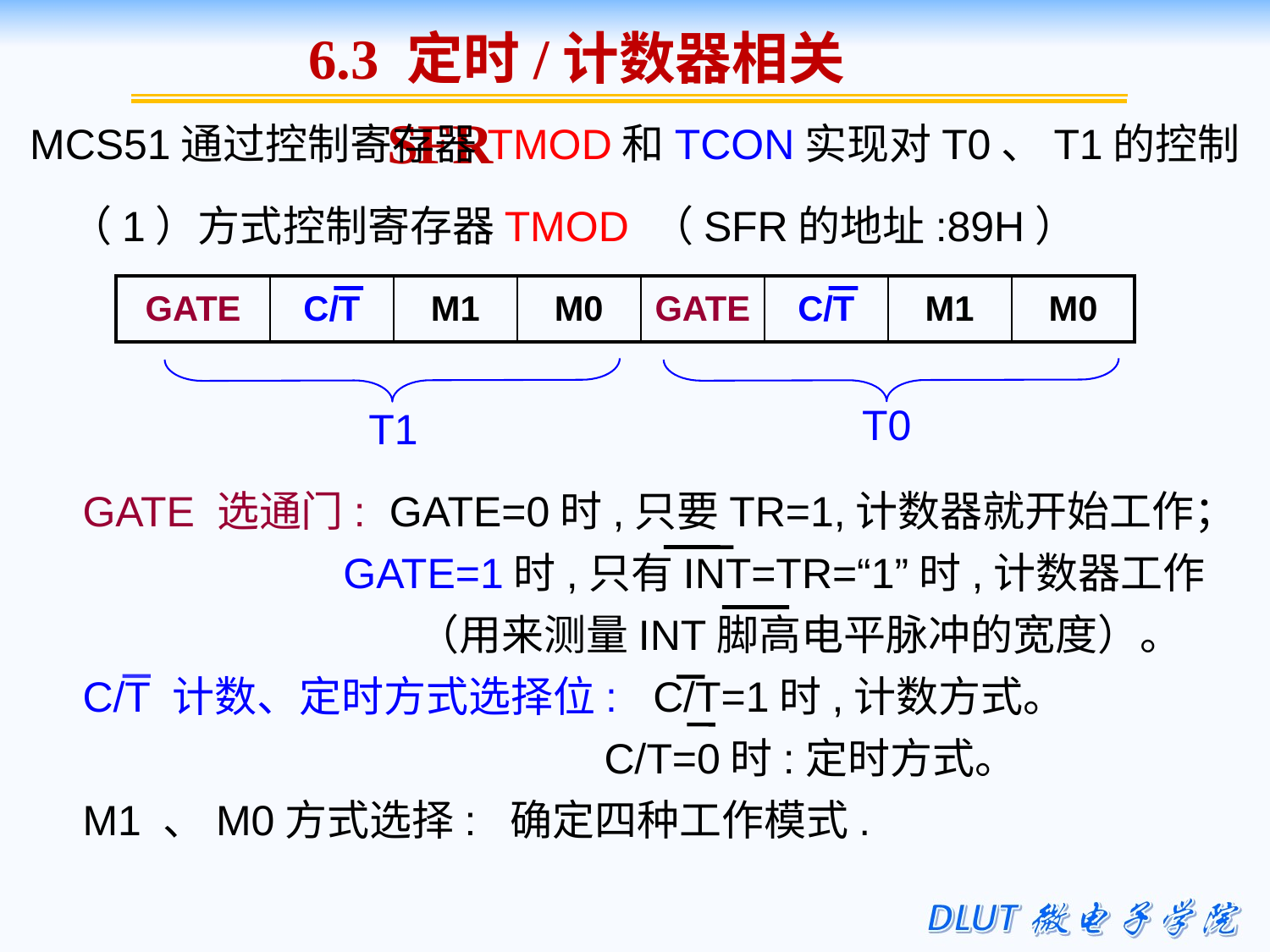

6.3 定时/计数器相关SFR
MCS51通过控制寄存器TMOD和TCON实现对T0、T1的控制

（1）方式控制寄存器TMOD （SFR的地址:89H）
| GATE | C/T | M1 | M0 | GATE | C/T | M1 | M0 |
| --- | --- | --- | --- | --- | --- | --- | --- |

T1
T0
GATE 选通门:  GATE=0时,只要TR=1,计数器就开始工作；
                      GATE=1时,只有INT=TR=“1”时,计数器工作
                                  （用来测量INT脚高电平脉冲的宽度）。
C/T 计数、定时方式选择位:   C/T=1时,计数方式。
                                            C/T=0时:定时方式。
M1 、M0方式选择:  确定四种工作模式.